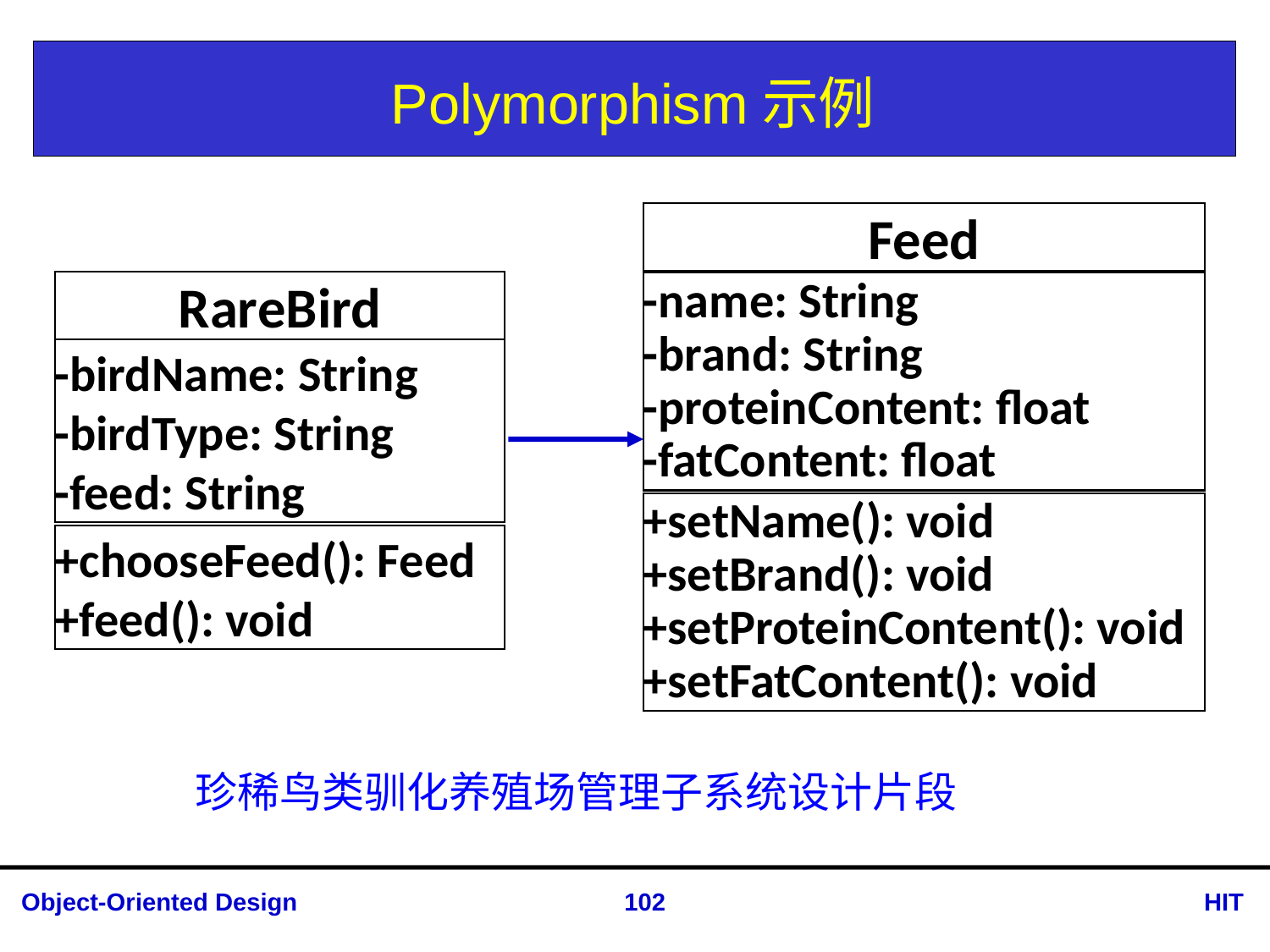

# Polymorphism示例
Feed
RareBird
-name: String
-brand: String
-proteinContent: float
-fatContent: float
-birdName: String
-birdType: String
-feed: String

+setName(): void
+setBrand(): void
+setProteinContent(): void
+setFatContent(): void
+chooseFeed(): Feed
+feed(): void
珍稀鸟类驯化养殖场管理子系统设计片段